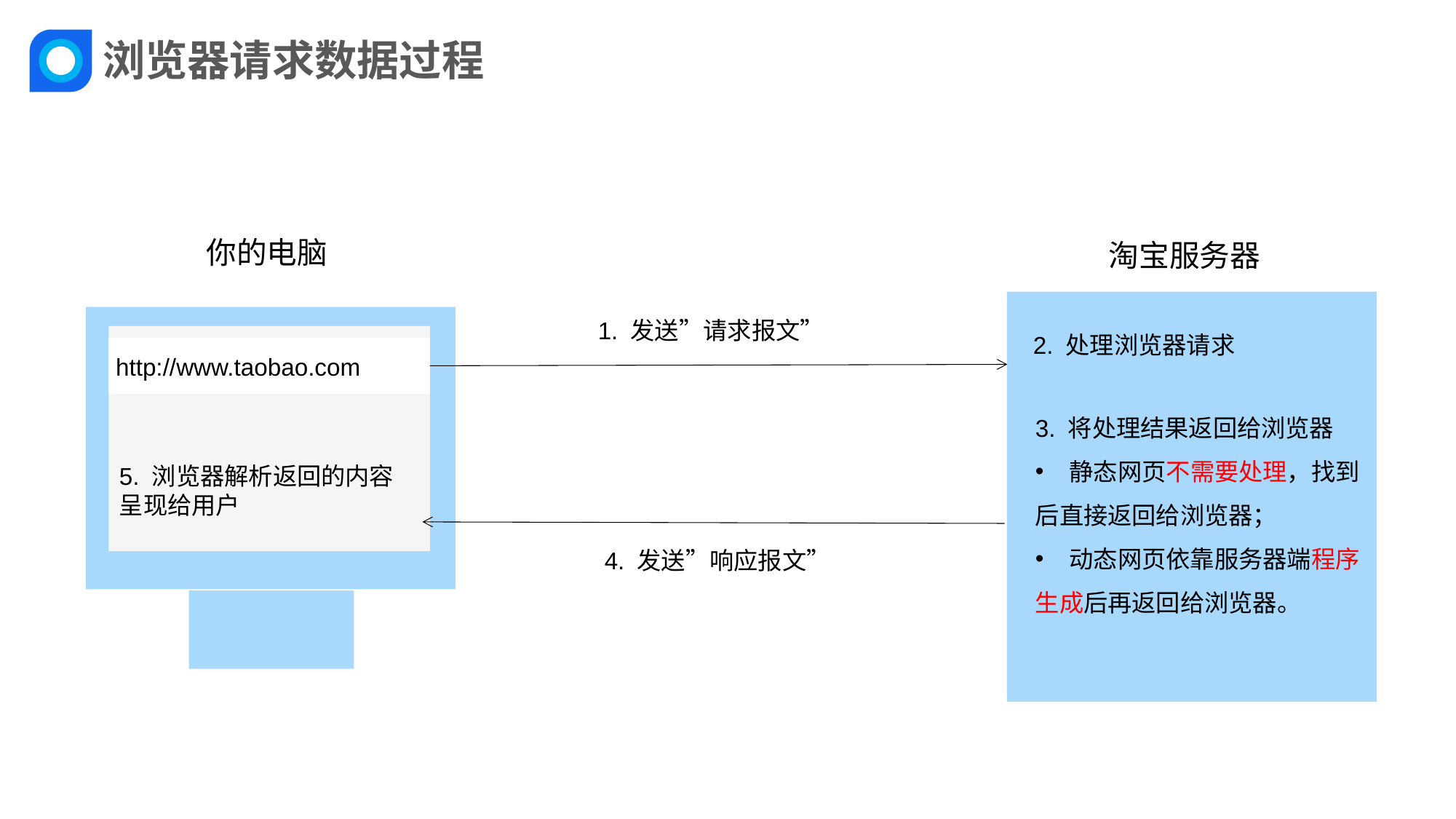

浏览器请求数据过程

你的电脑
淘宝服务器

1. 发送”请求报文”
2. 处理浏览器请求

http://www.taobao.com
3. 将处理结果返回给浏览器
静态网页不需要处理，找到
后直接返回给浏览器；
动态网页依靠服务器端程序
生成后再返回给浏览器。
5. 浏览器解析返回的内容
呈现给用户
4. 发送”响应报文”